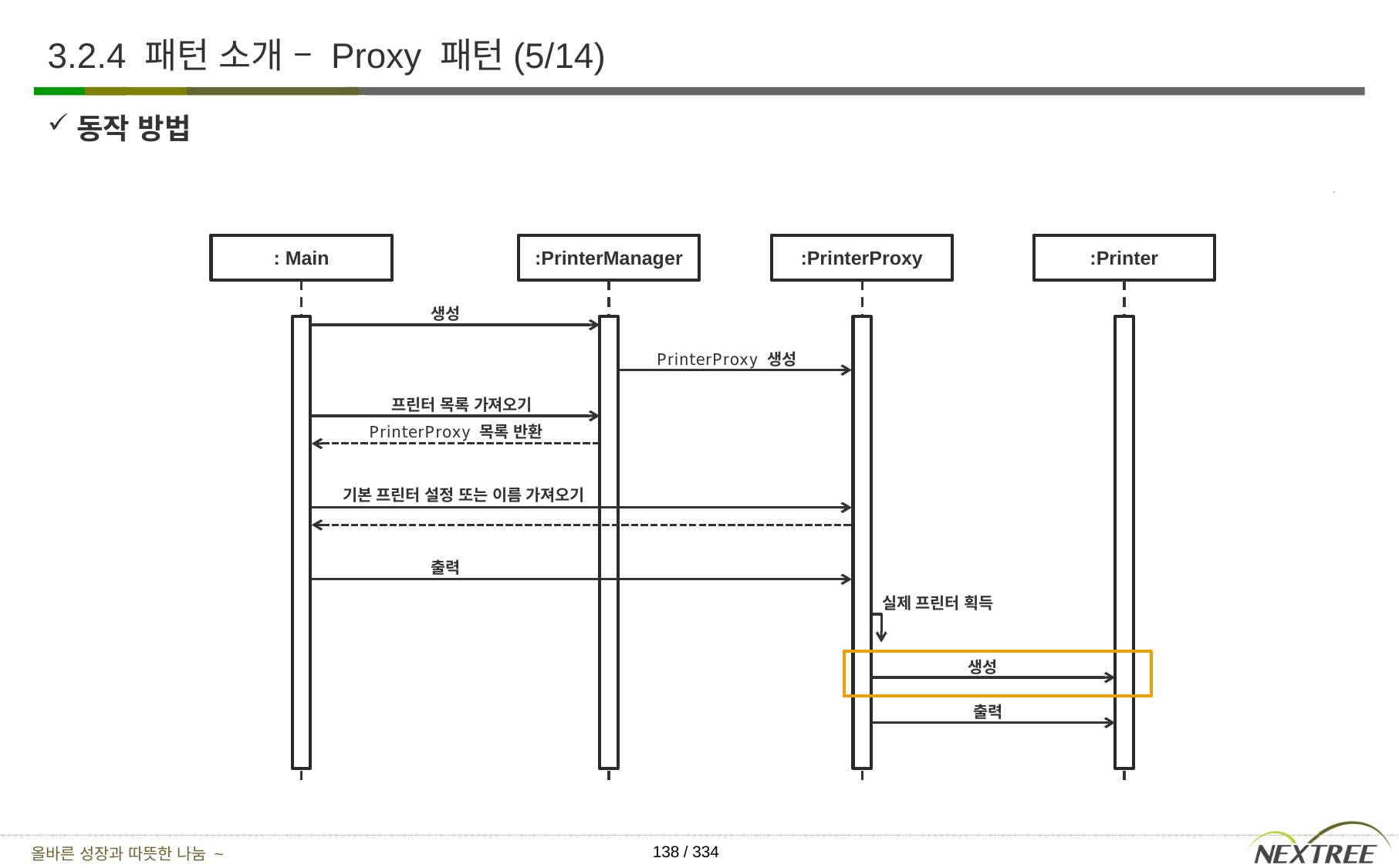

# 3.2.4 패턴 소개 – Proxy 패턴(5/14)
동작 방법
: Main
:PrinterManager
:PrinterProxy
:Printer
생성

PrinterProxy 생성

프린터 목록 가져오기

PrinterProxy 목록 반환

기본 프린터 설정 또는 이름 가져오기

출력

실제 프린터 획득

생성

출력